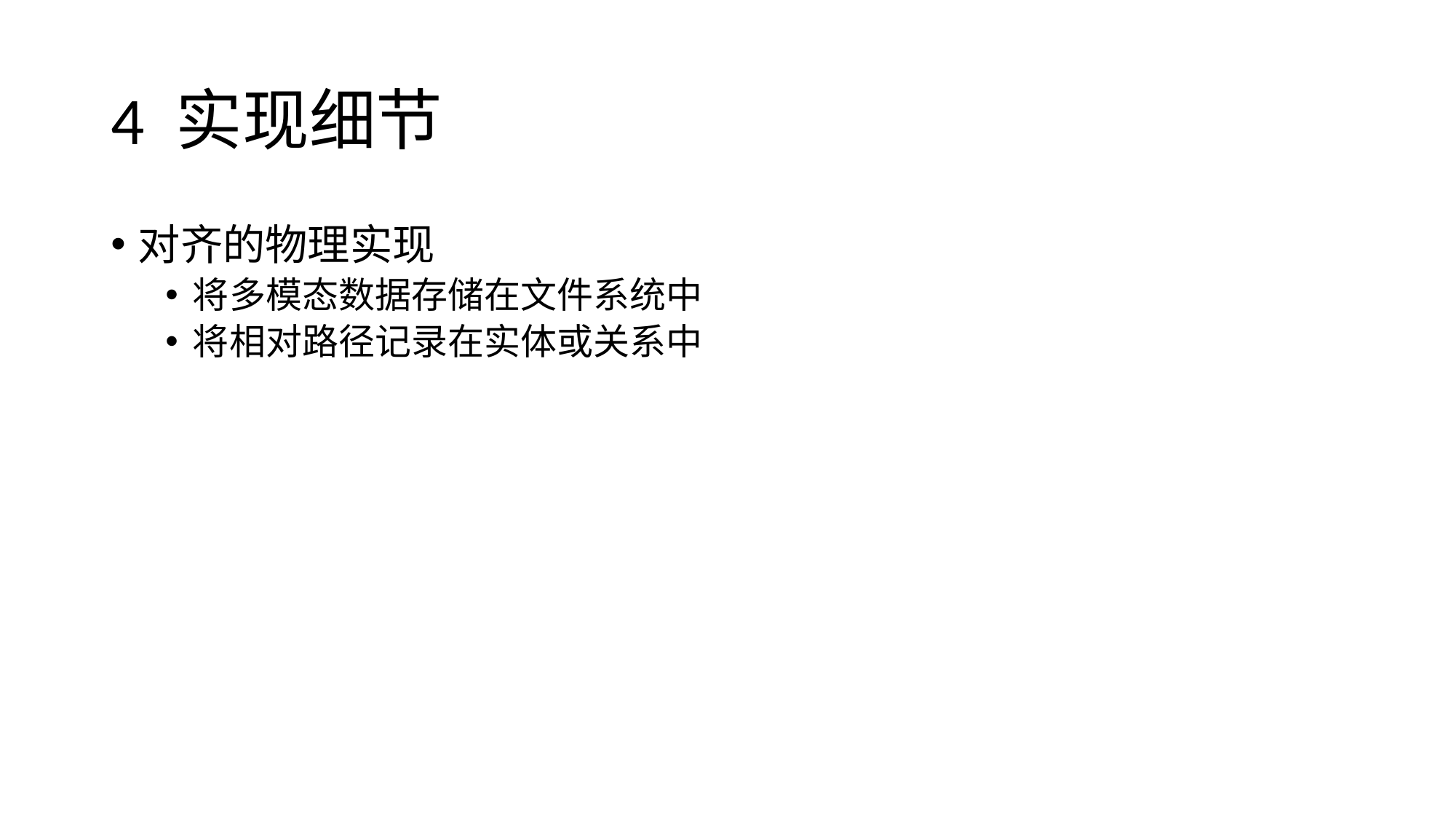

# 4 实现细节
对齐的物理实现
将多模态数据存储在文件系统中
将相对路径记录在实体或关系中